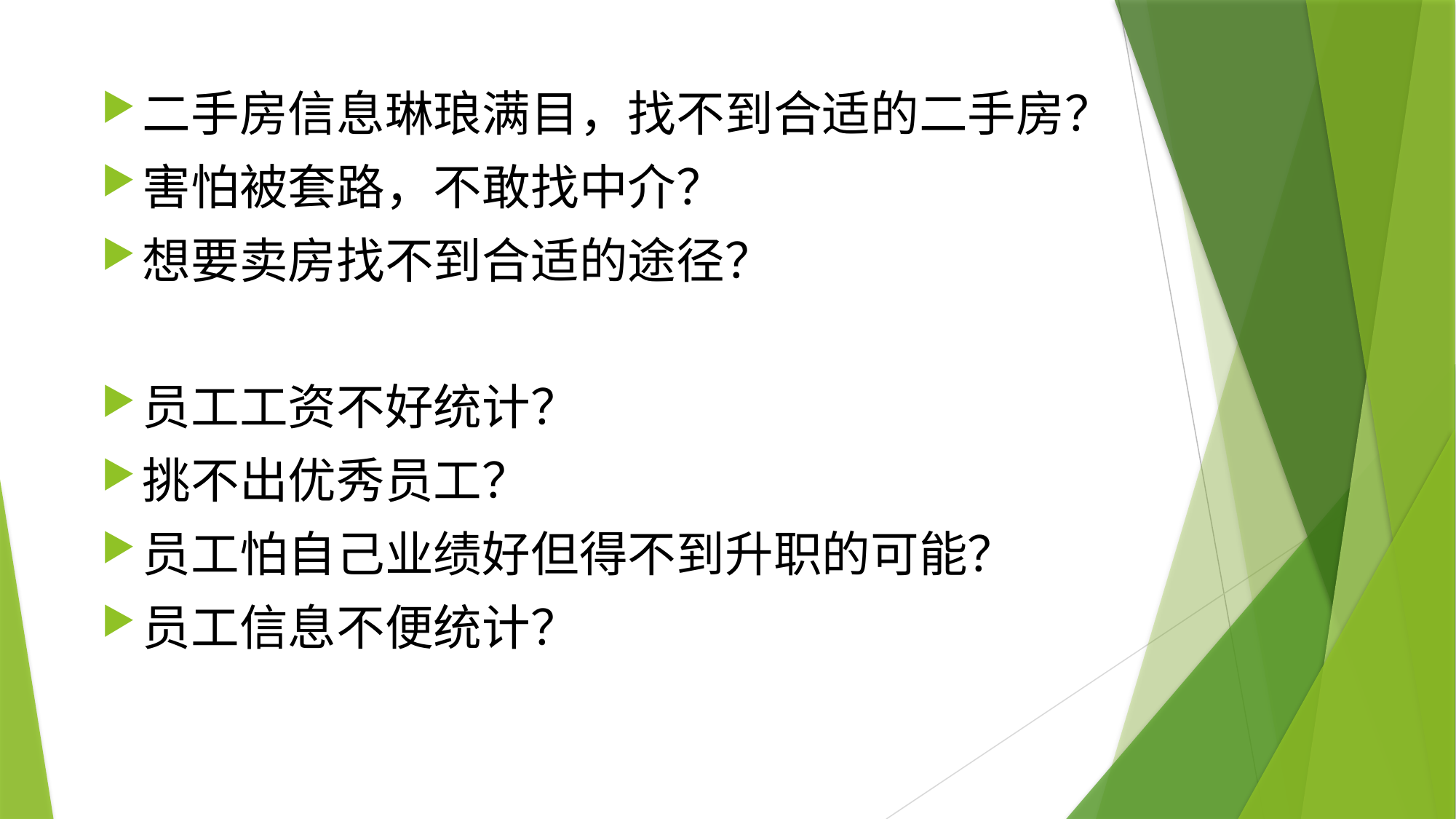

二手房信息琳琅满目，找不到合适的二手房？
害怕被套路，不敢找中介？
想要卖房找不到合适的途径？

员工工资不好统计？
挑不出优秀员工？
员工怕自己业绩好但得不到升职的可能？
员工信息不便统计？